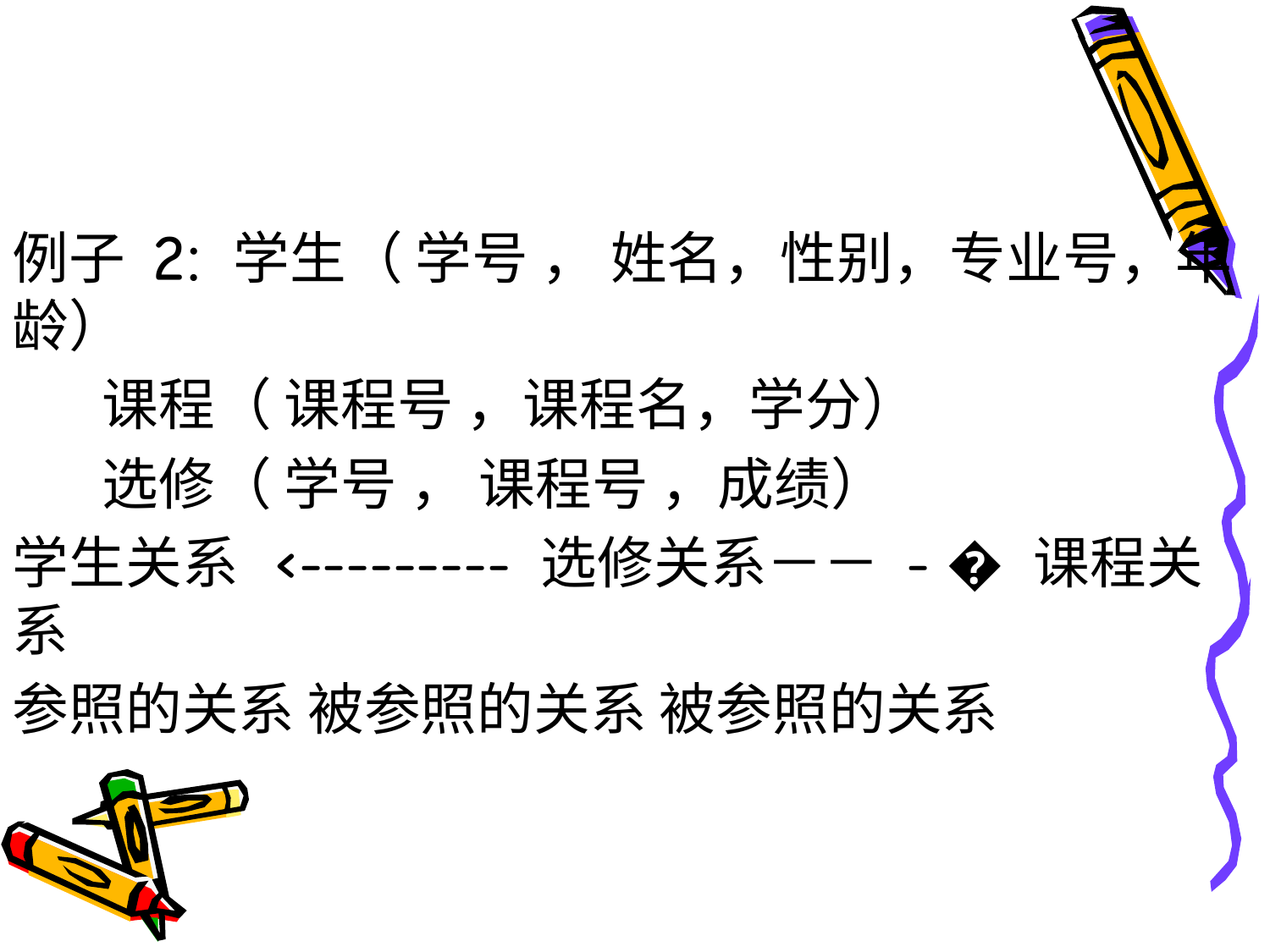

#
例子 2: 学生（ 学号 ， 姓名，性别，专业号，年龄）
      课程（ 课程号 ，课程名，学分）
      选修（ 学号 ， 课程号 ，成绩）
学生关系  <--------- 选修关系－－ - � 课程关系
参照的关系 被参照的关系 被参照的关系